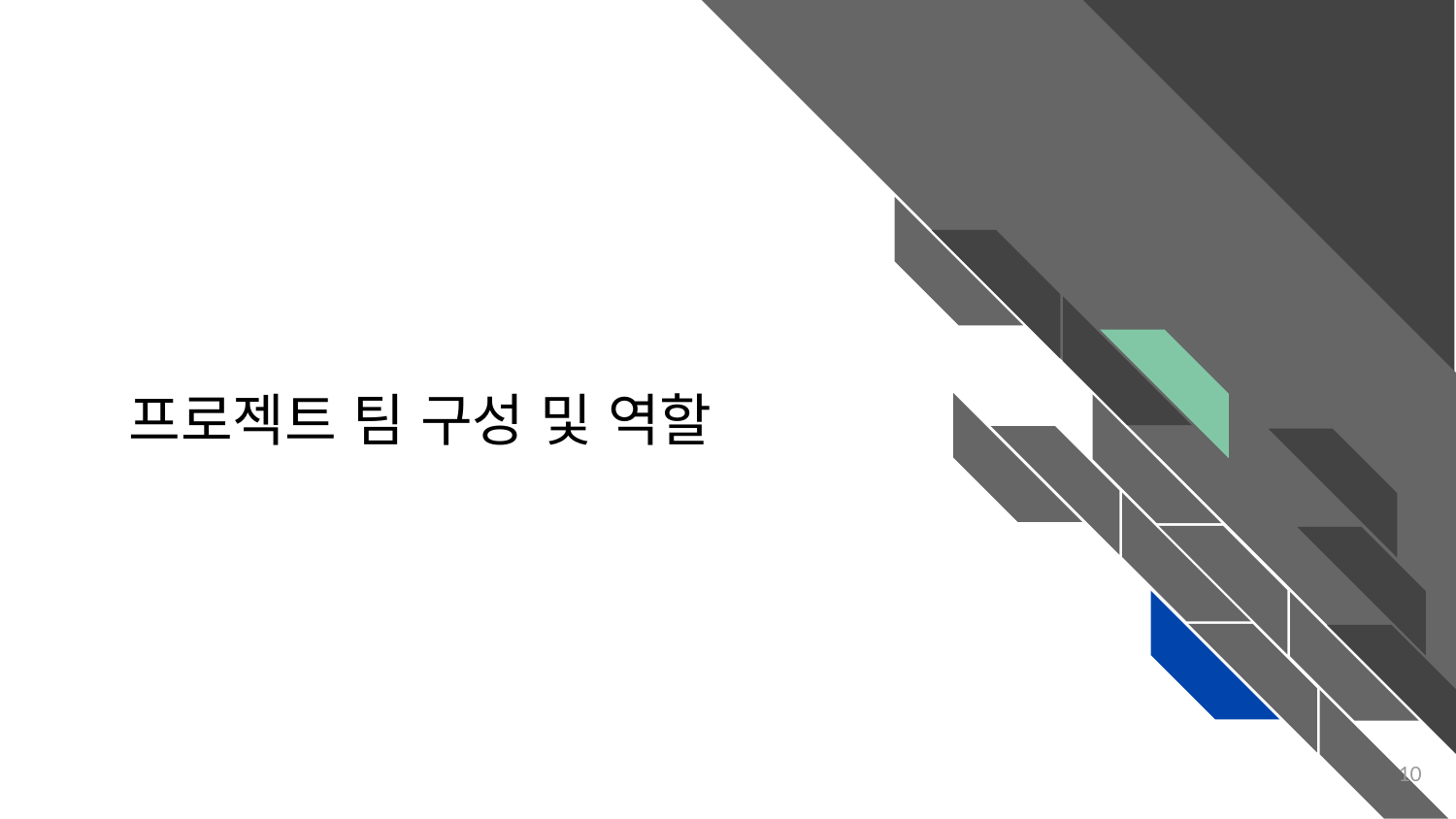

# 프로젝트 팀 구성 및 역할
10